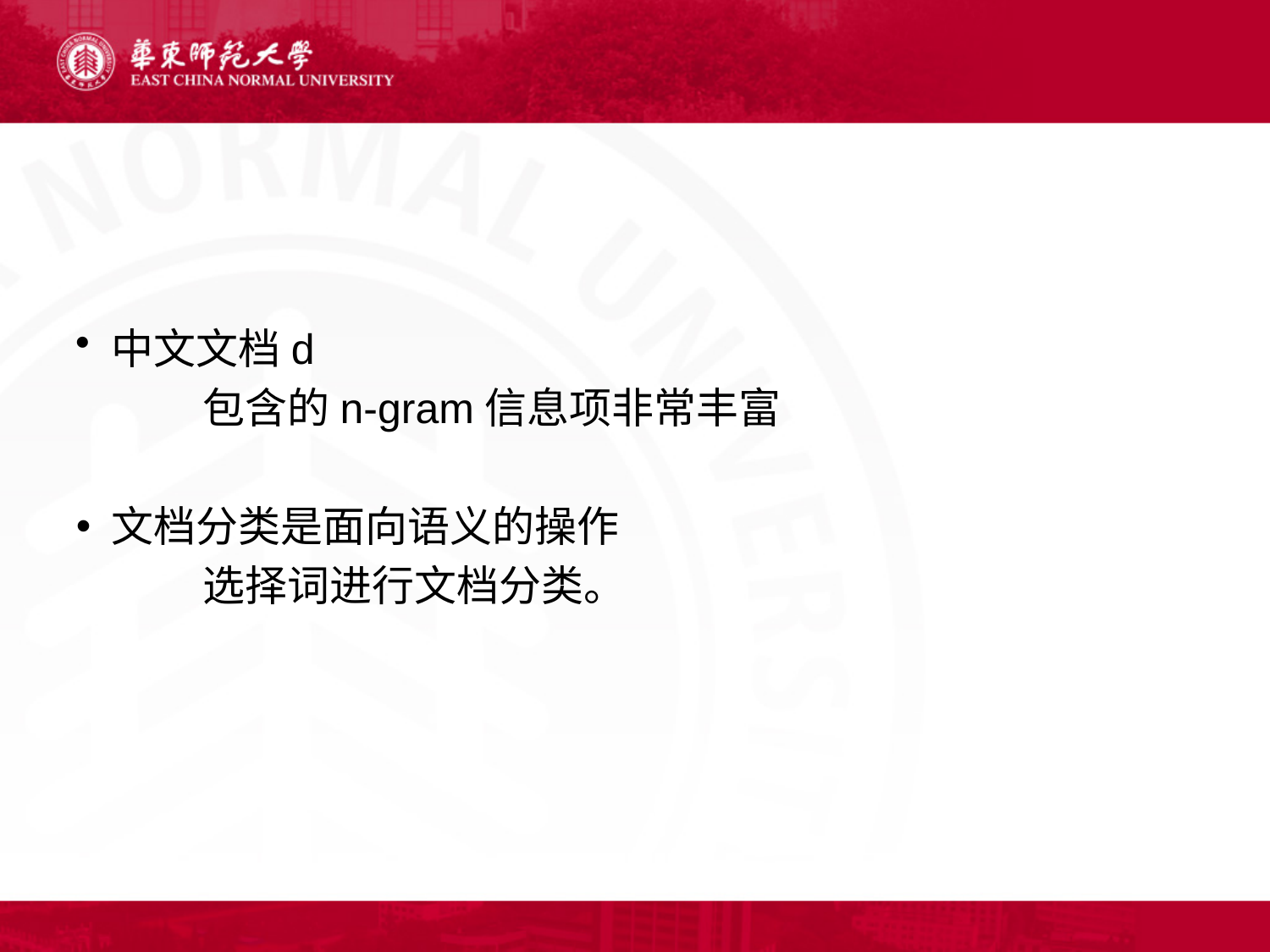

#
中文文档d
	包含的n-gram信息项非常丰富

文档分类是面向语义的操作
	选择词进行文档分类。